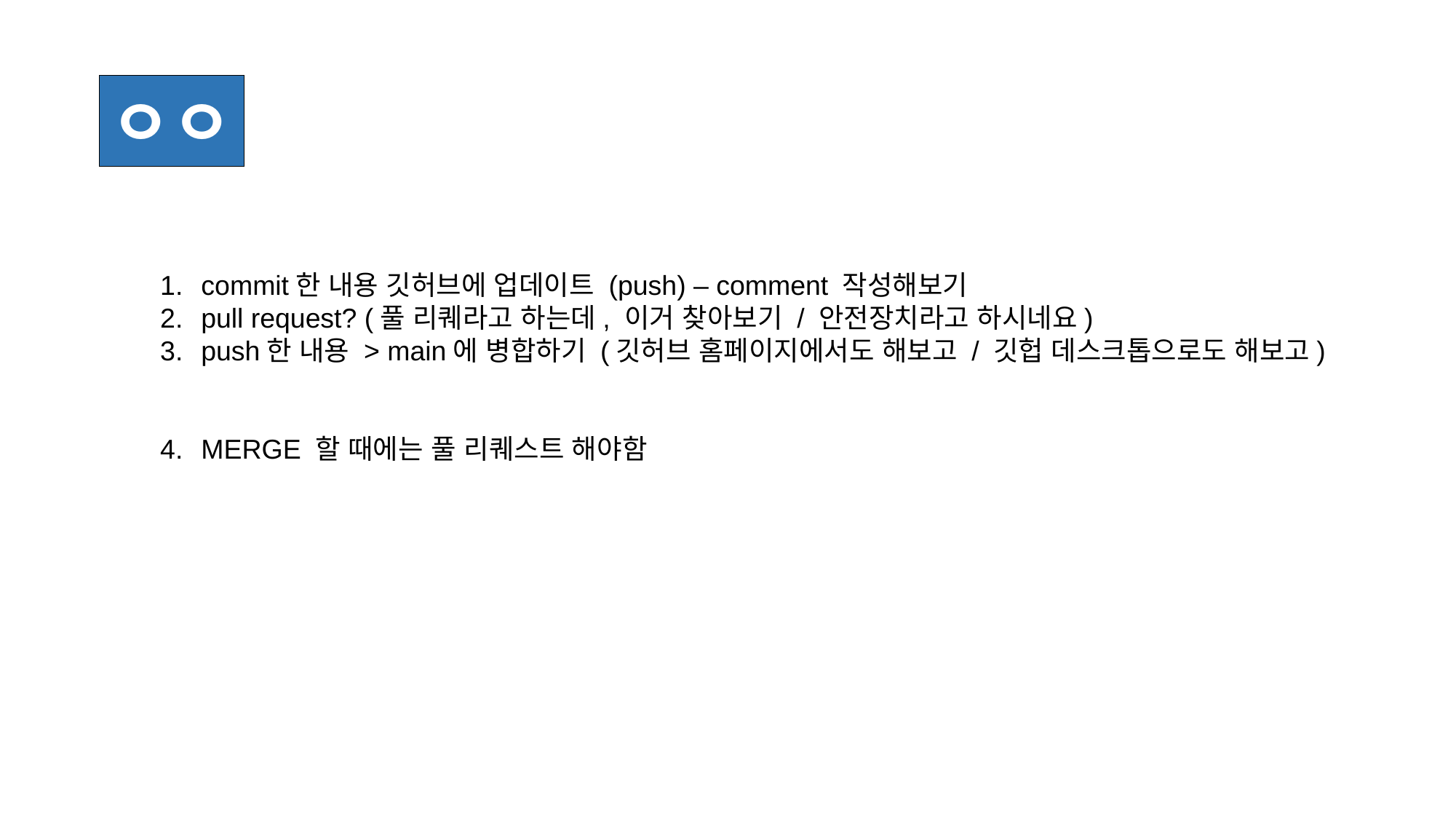

ㅇㅇ
commit한 내용 깃허브에 업데이트 (push) – comment 작성해보기
pull request? (풀 리퀘라고 하는데, 이거 찾아보기 / 안전장치라고 하시네요)
push한 내용 > main에 병합하기 (깃허브 홈페이지에서도 해보고 / 깃헙 데스크톱으로도 해보고)

MERGE 할 때에는 풀 리퀘스트 해야함